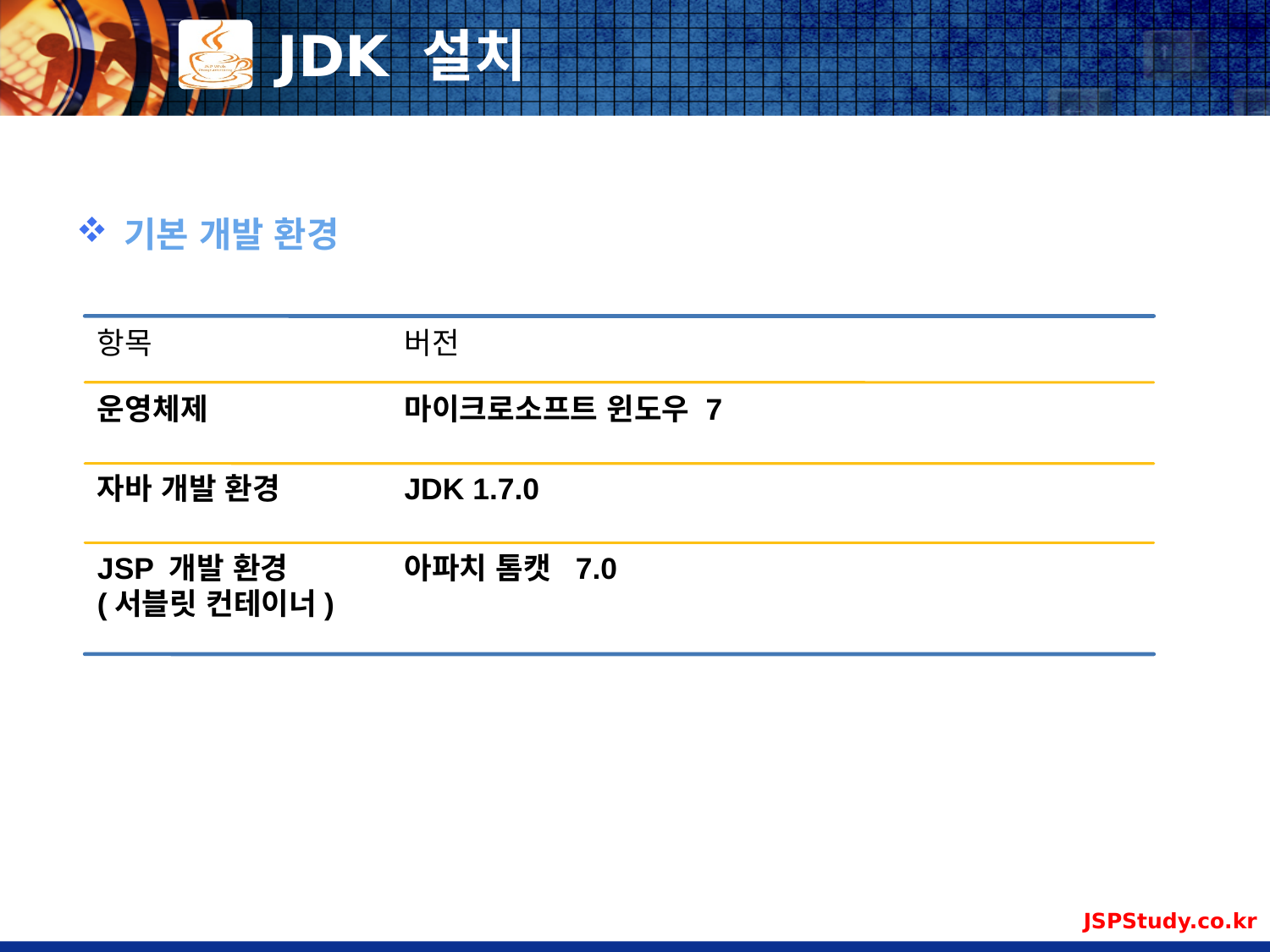

# JDK 설치
기본 개발 환경

항목
버전

운영체제
마이크로소프트 윈도우 7
자바 개발 환경

JDK 1.7.0
JSP 개발 환경
(서블릿 컨테이너)

아파치 톰캣  7.0

JSPStudy.co.kr